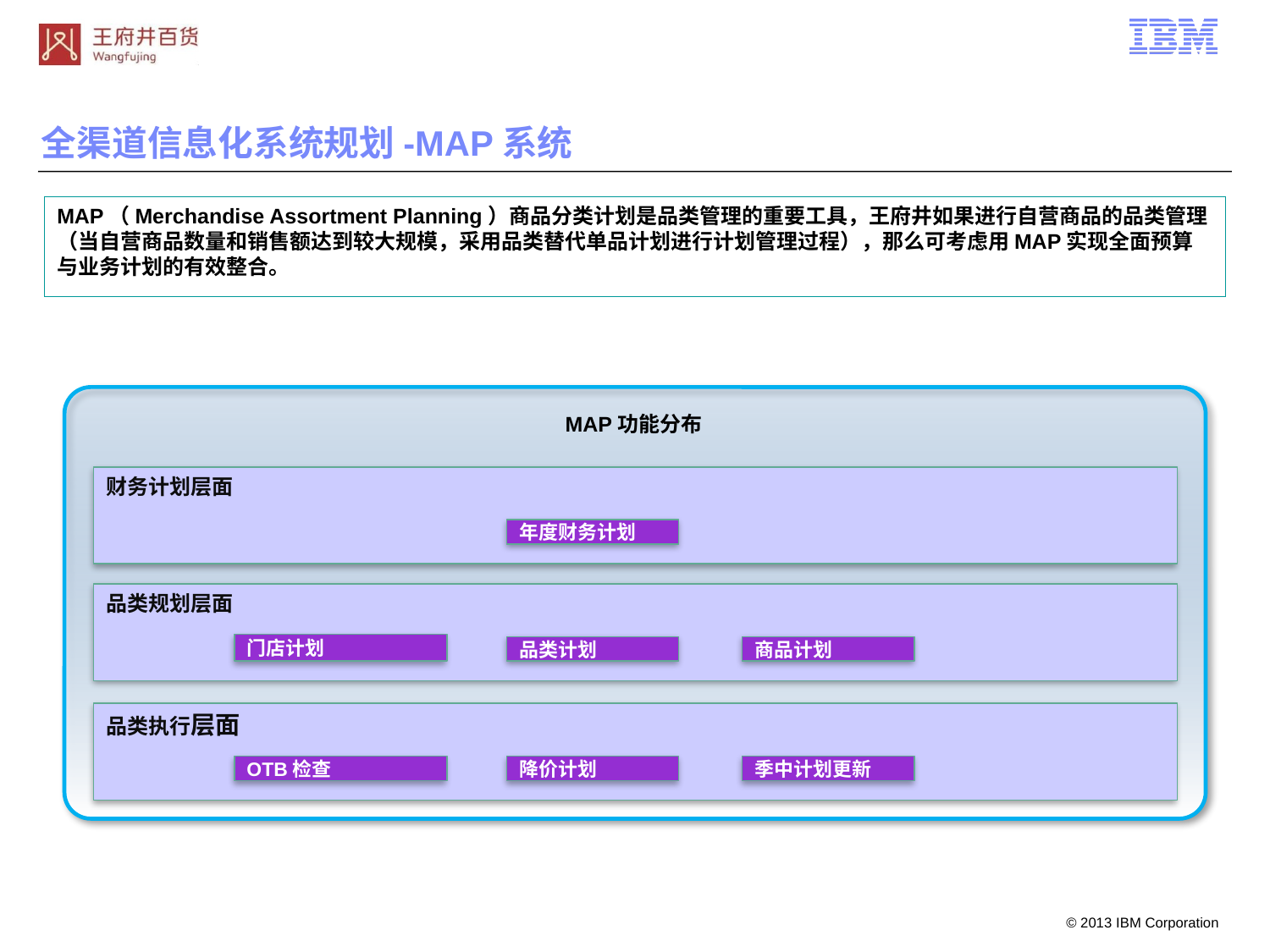

全渠道信息化系统规划-MAP系统
MAP（Merchandise Assortment Planning）商品分类计划是品类管理的重要工具，王府井如果进行自营商品的品类管理（当自营商品数量和销售额达到较大规模，采用品类替代单品计划进行计划管理过程），那么可考虑用MAP实现全面预算与业务计划的有效整合。

MAP功能分布
财务计划层面
年度财务计划
品类规划层面
门店计划
品类计划
商品计划
品类执行层面
OTB检查
降价计划
季中计划更新